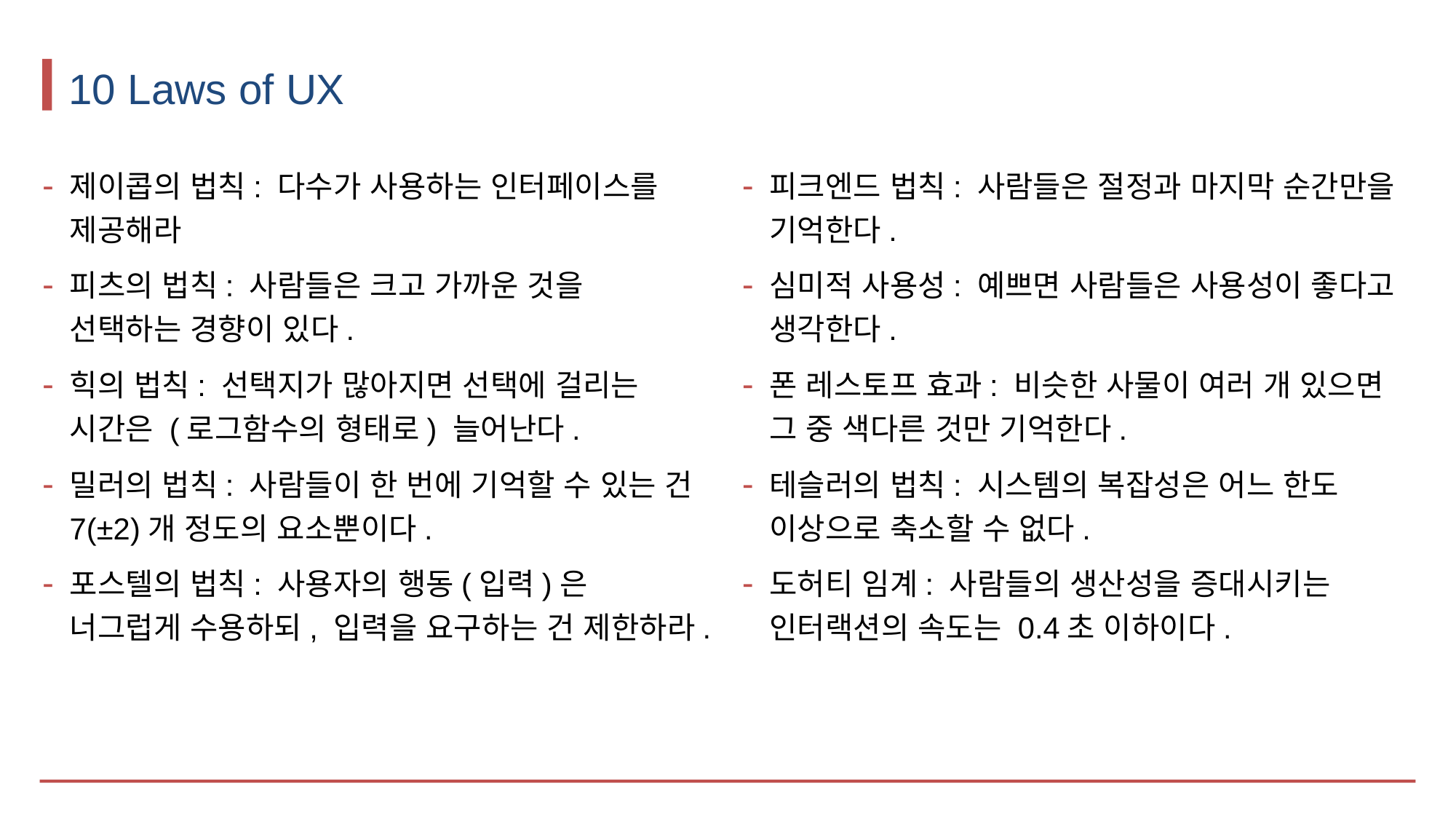

# 10 Laws of UX
제이콥의 법칙: 다수가 사용하는 인터페이스를 제공해라
피츠의 법칙: 사람들은 크고 가까운 것을 선택하는 경향이 있다.
힉의 법칙: 선택지가 많아지면 선택에 걸리는 시간은 (로그함수의 형태로) 늘어난다.
밀러의 법칙: 사람들이 한 번에 기억할 수 있는 건 7(±2)개 정도의 요소뿐이다.
포스텔의 법칙: 사용자의 행동(입력)은 너그럽게 수용하되, 입력을 요구하는 건 제한하라.
피크엔드 법칙: 사람들은 절정과 마지막 순간만을 기억한다.
심미적 사용성: 예쁘면 사람들은 사용성이 좋다고 생각한다.
폰 레스토프 효과: 비슷한 사물이 여러 개 있으면 그 중 색다른 것만 기억한다.
테슬러의 법칙: 시스템의 복잡성은 어느 한도 이상으로 축소할 수 없다.
도허티 임계: 사람들의 생산성을 증대시키는 인터랙션의 속도는 0.4초 이하이다.